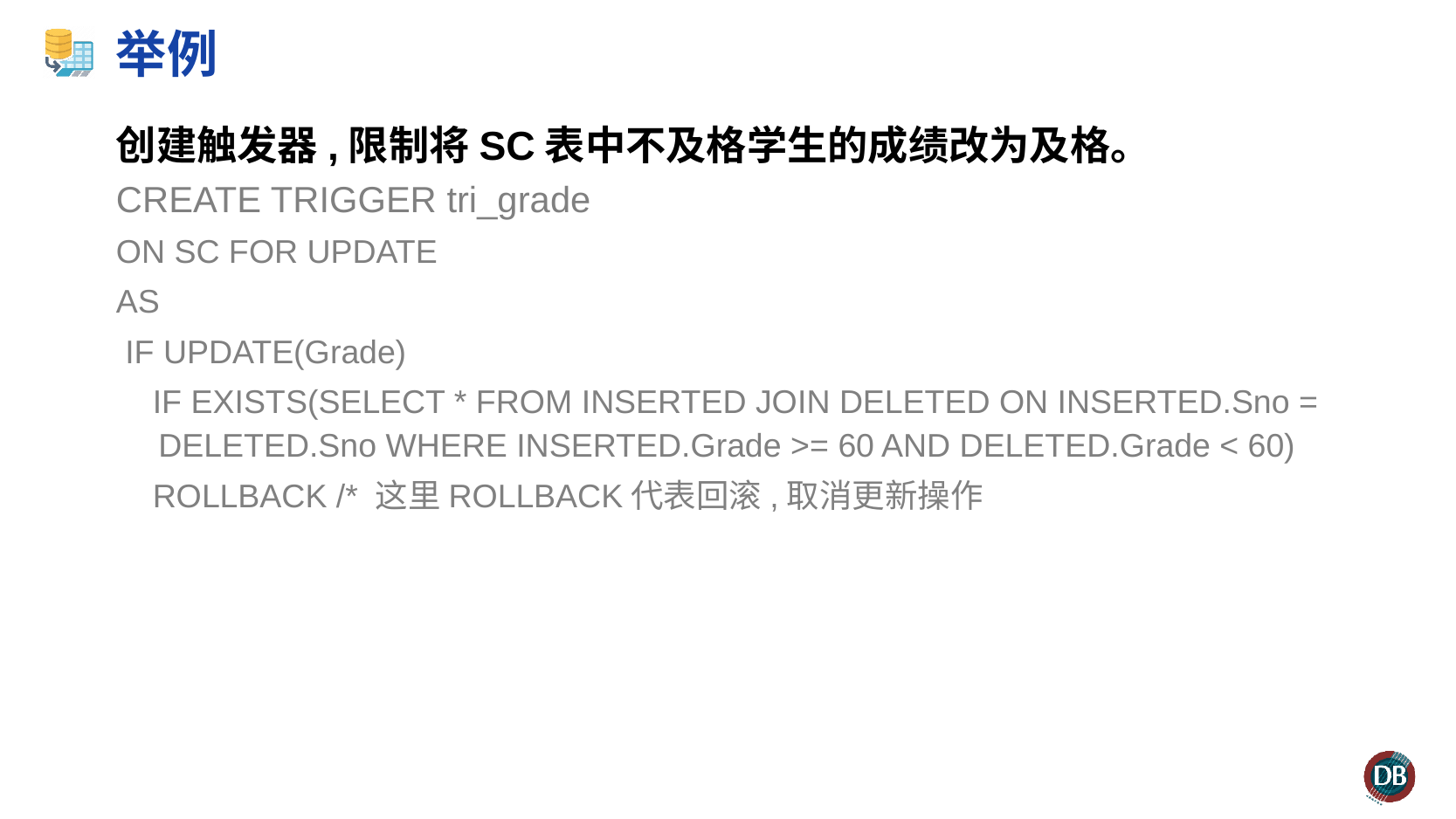

# 举例
创建触发器,限制将SC表中不及格学生的成绩改为及格。
CREATE TRIGGER tri_grade
ON SC FOR UPDATE
AS
 IF UPDATE(Grade)
    IF EXISTS(SELECT * FROM INSERTED JOIN DELETED ON INSERTED.Sno = DELETED.Sno WHERE INSERTED.Grade >= 60 AND DELETED.Grade < 60)
    ROLLBACK /* 这里ROLLBACK代表回滚,取消更新操作